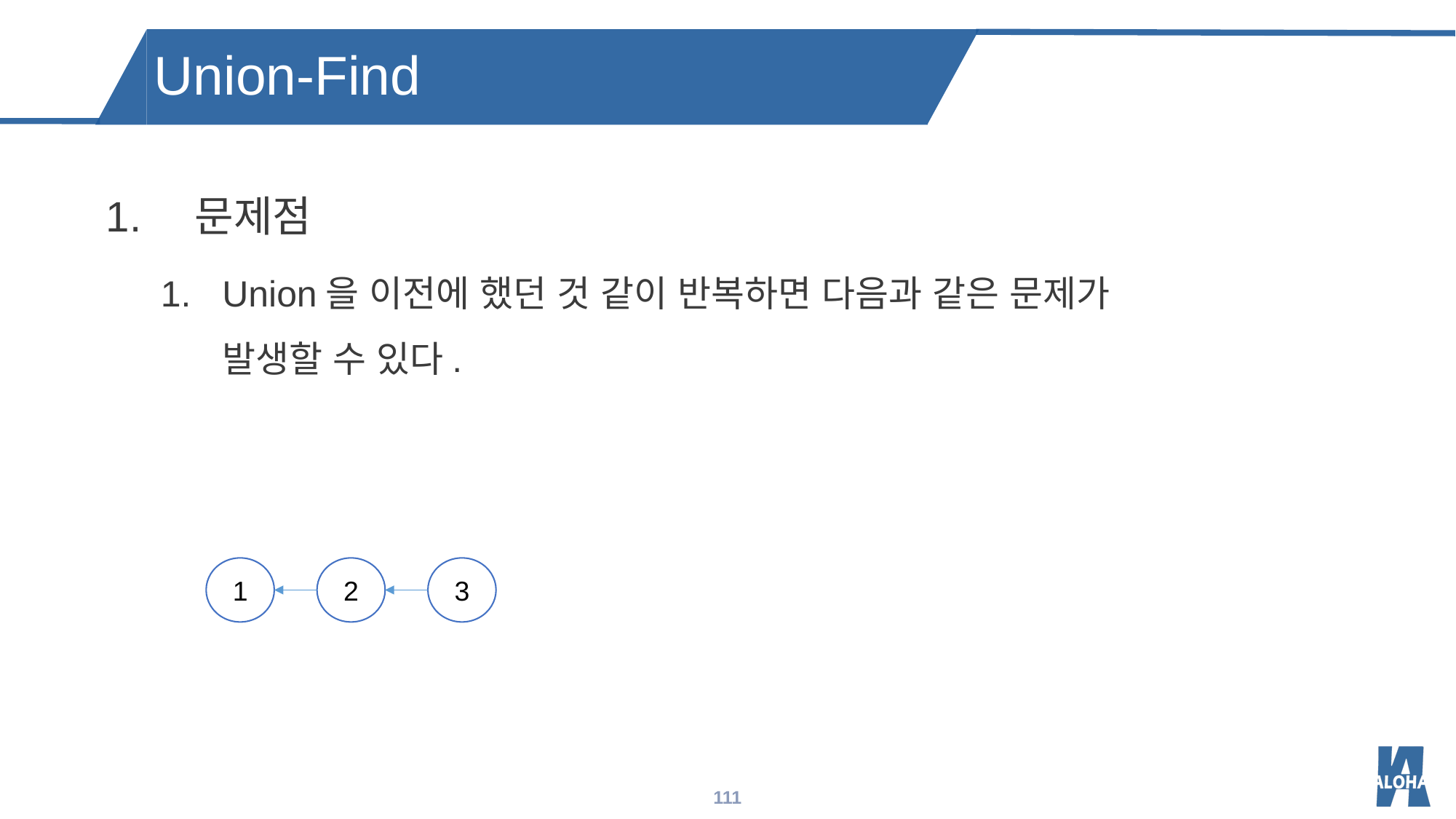

Union-Find
문제점
Union을 이전에 했던 것 같이 반복하면 다음과 같은 문제가
발생할 수 있다.

1
2
3
111